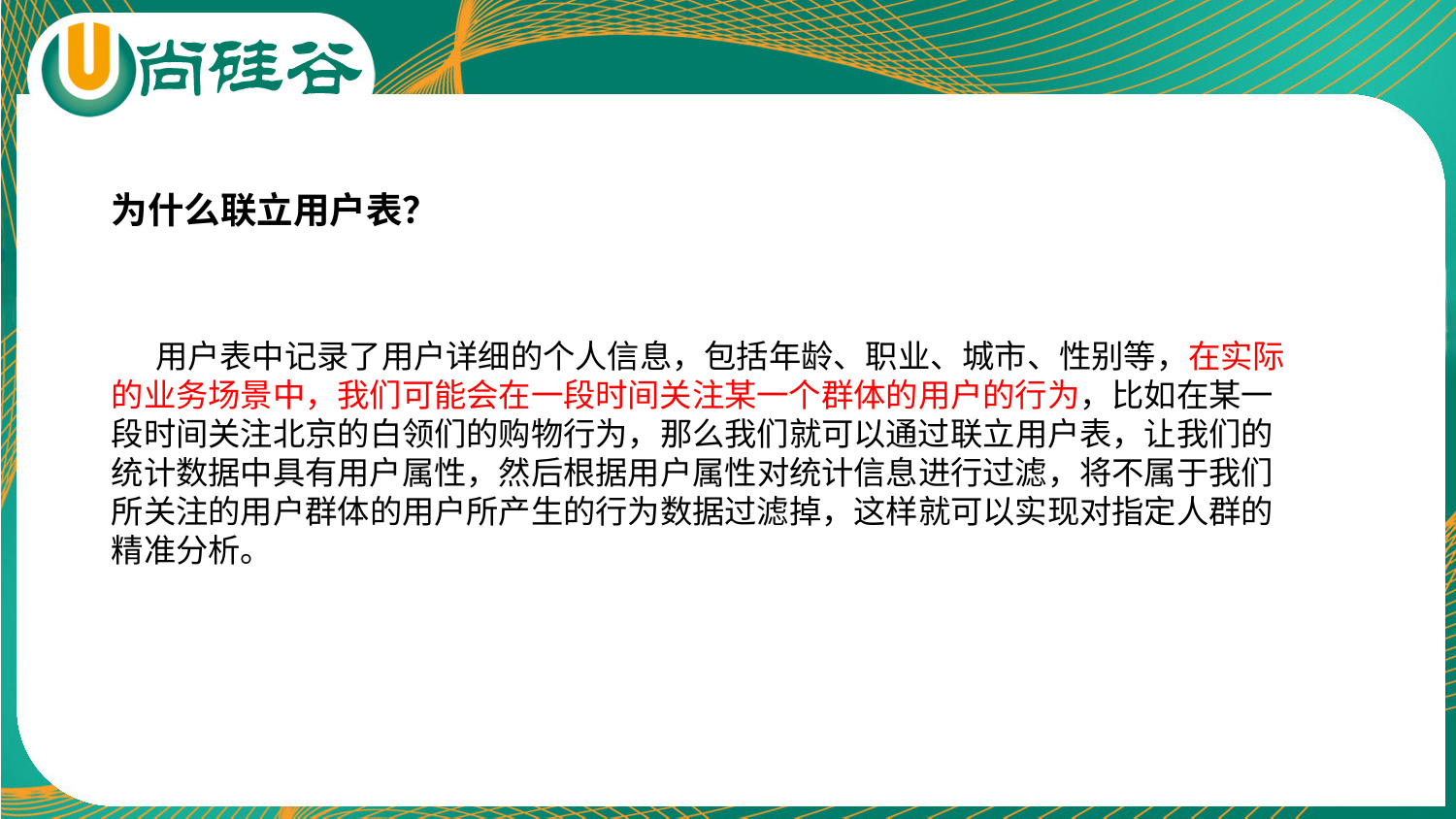

为什么联立用户表？
     用户表中记录了用户详细的个人信息，包括年龄、职业、城市、性别等，在实际的业务场景中，我们可能会在一段时间关注某一个群体的用户的行为，比如在某一段时间关注北京的白领们的购物行为，那么我们就可以通过联立用户表，让我们的统计数据中具有用户属性，然后根据用户属性对统计信息进行过滤，将不属于我们所关注的用户群体的用户所产生的行为数据过滤掉，这样就可以实现对指定人群的精准分析。